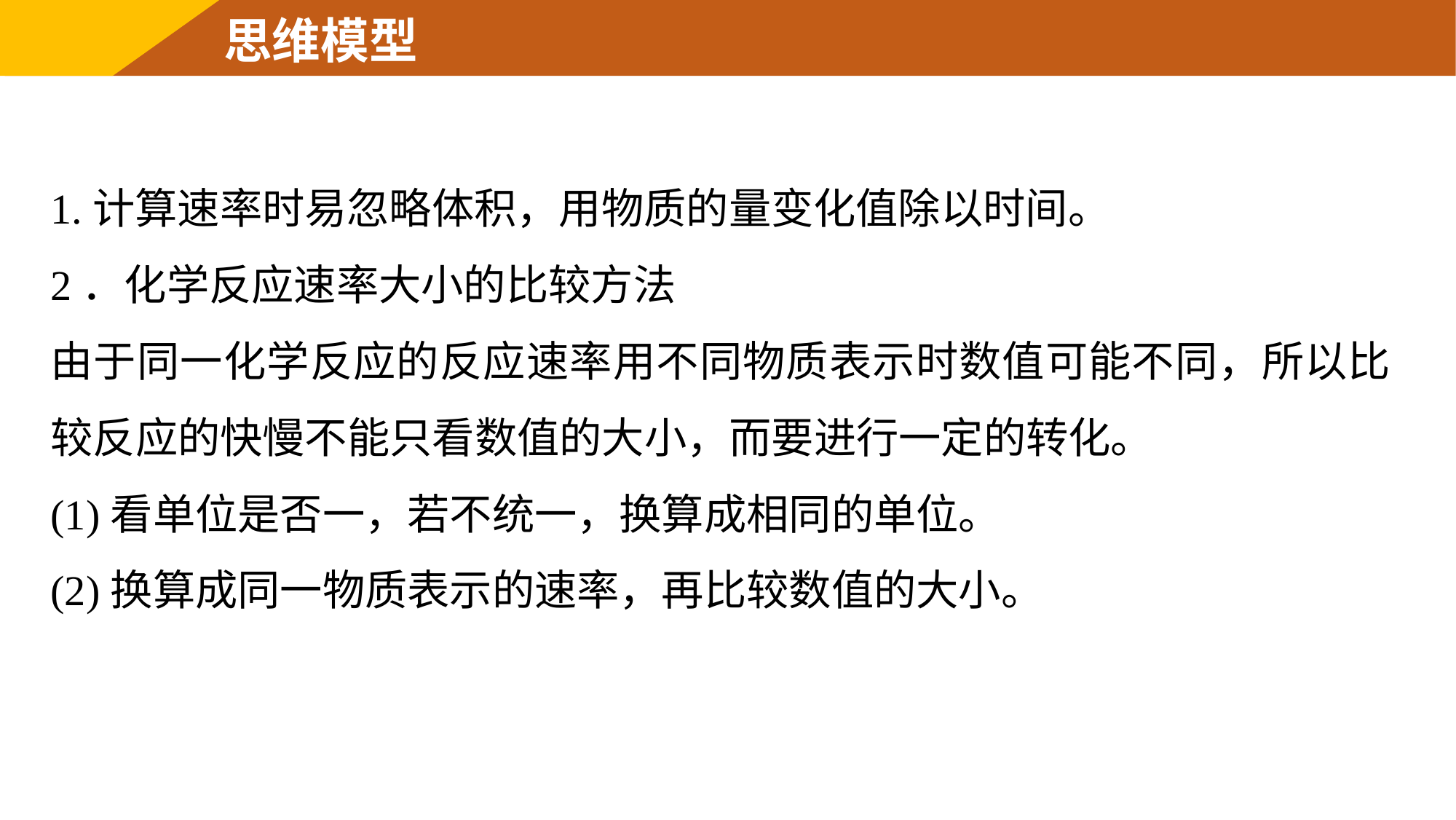

1.计算速率时易忽略体积，用物质的量变化值除以时间。
2．化学反应速率大小的比较方法
由于同一化学反应的反应速率用不同物质表示时数值可能不同，所以比较反应的快慢不能只看数值的大小，而要进行一定的转化。
(1)看单位是否一，若不统一，换算成相同的单位。
(2)换算成同一物质表示的速率，再比较数值的大小。